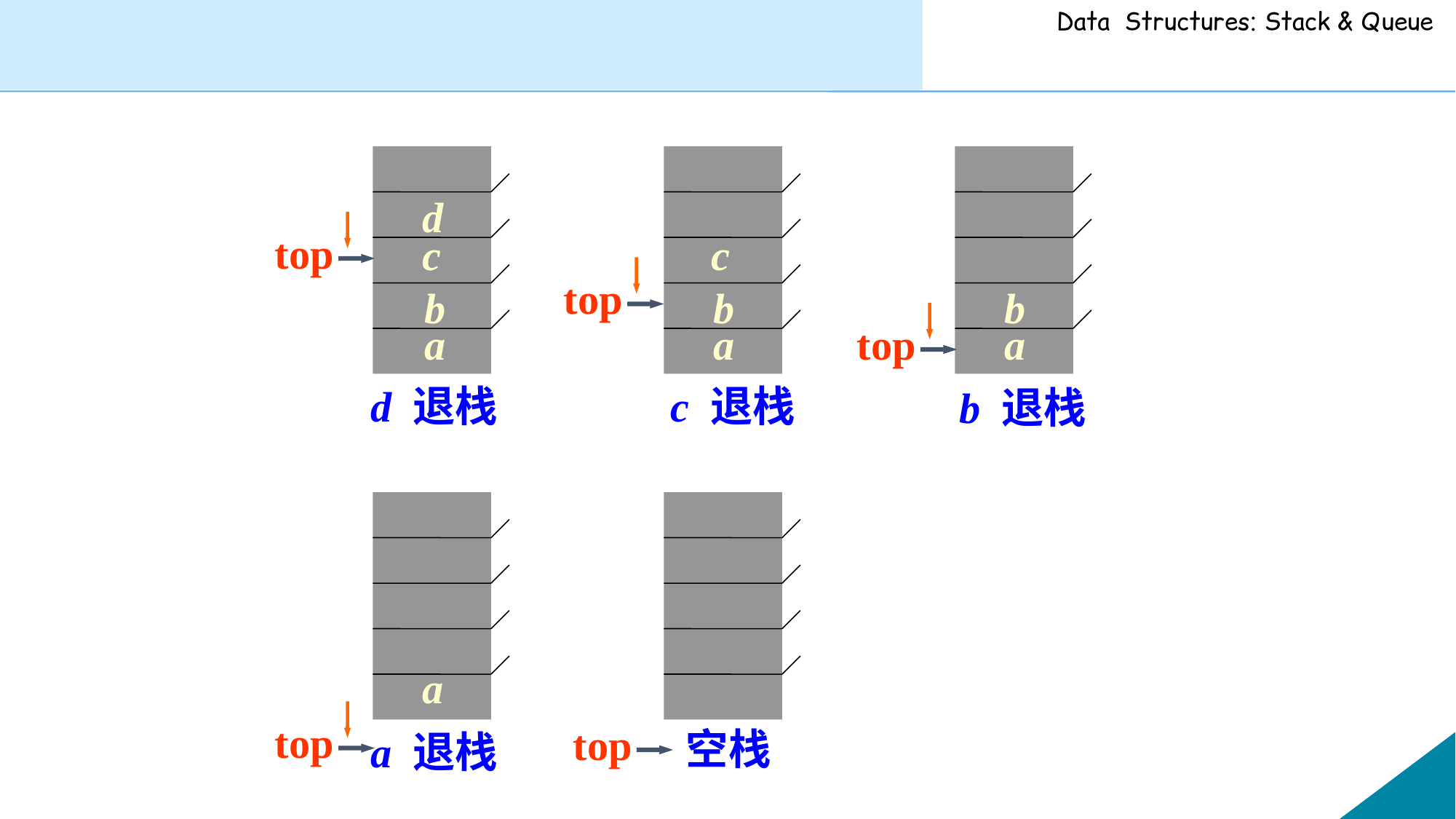

#

d

top
c
c

top
b
b
b

a
a
top
a

d 退栈
c 退栈
b 退栈

a

top
top
空栈
a 退栈